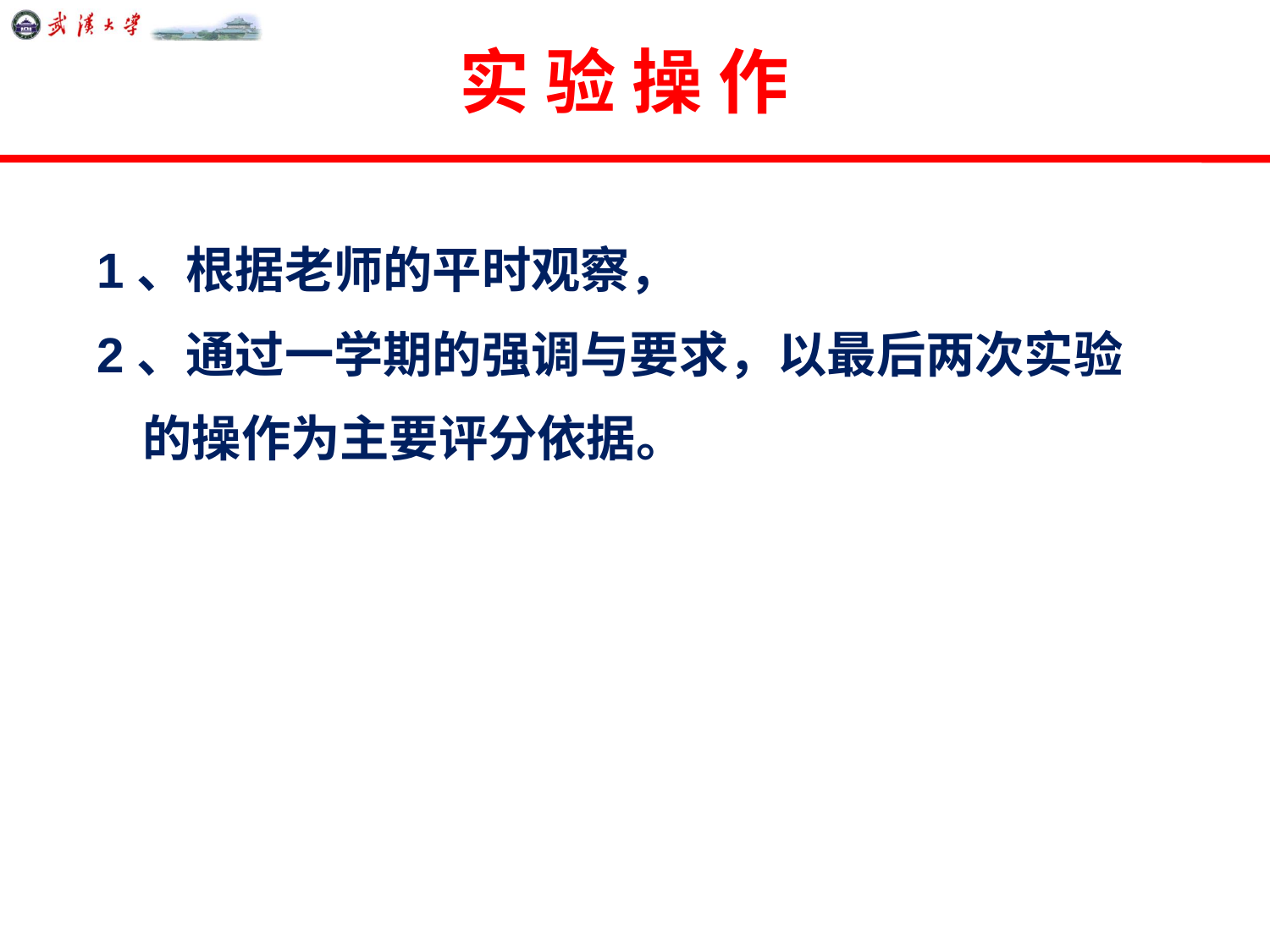

# 实 验 操 作
1、根据老师的平时观察，
2、通过一学期的强调与要求，以最后两次实验
   的操作为主要评分依据。